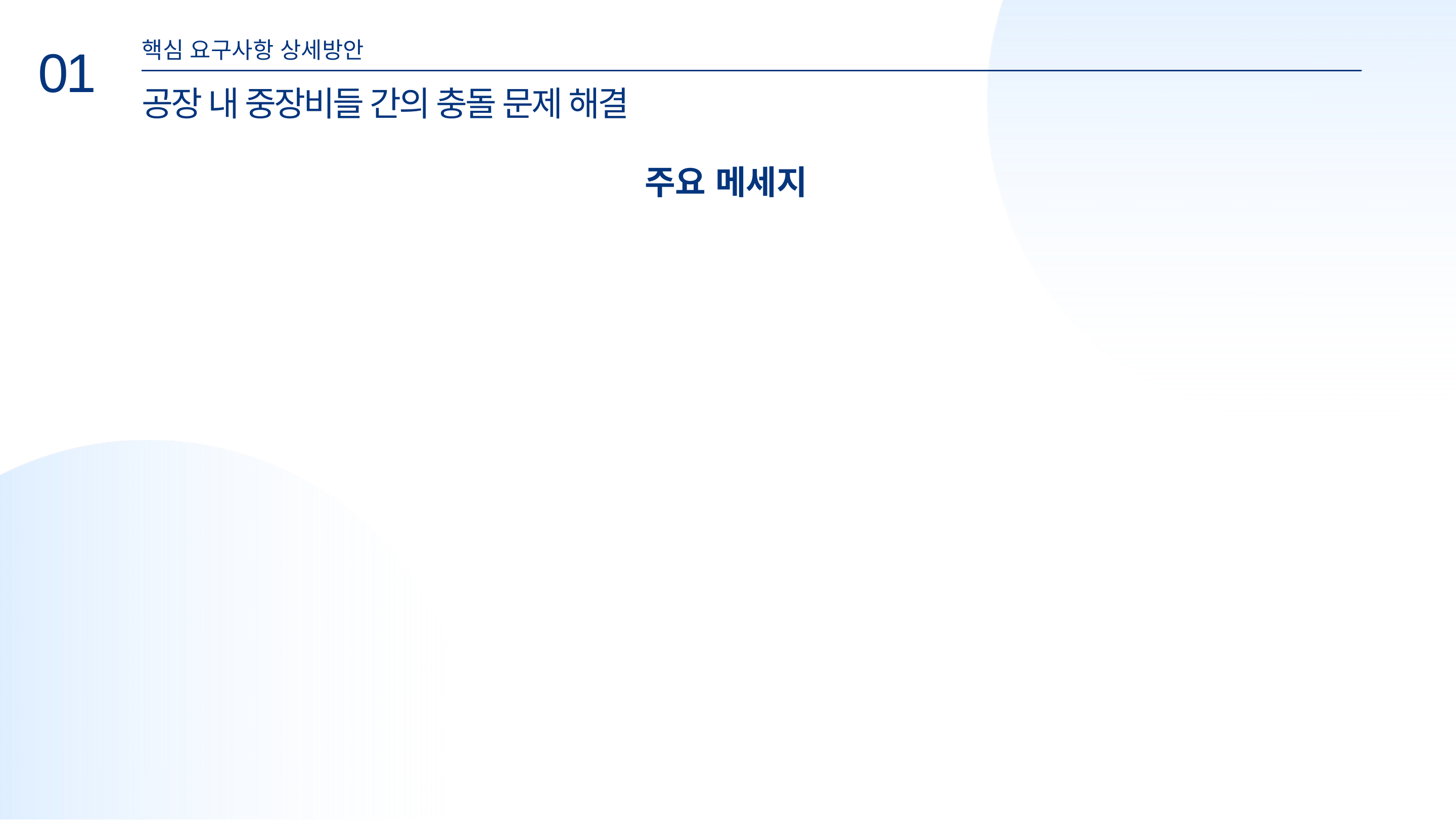

핵심 요구사항 상세방안
01
공장 내 중장비들 간의 충돌 문제 해결
주요 메세지